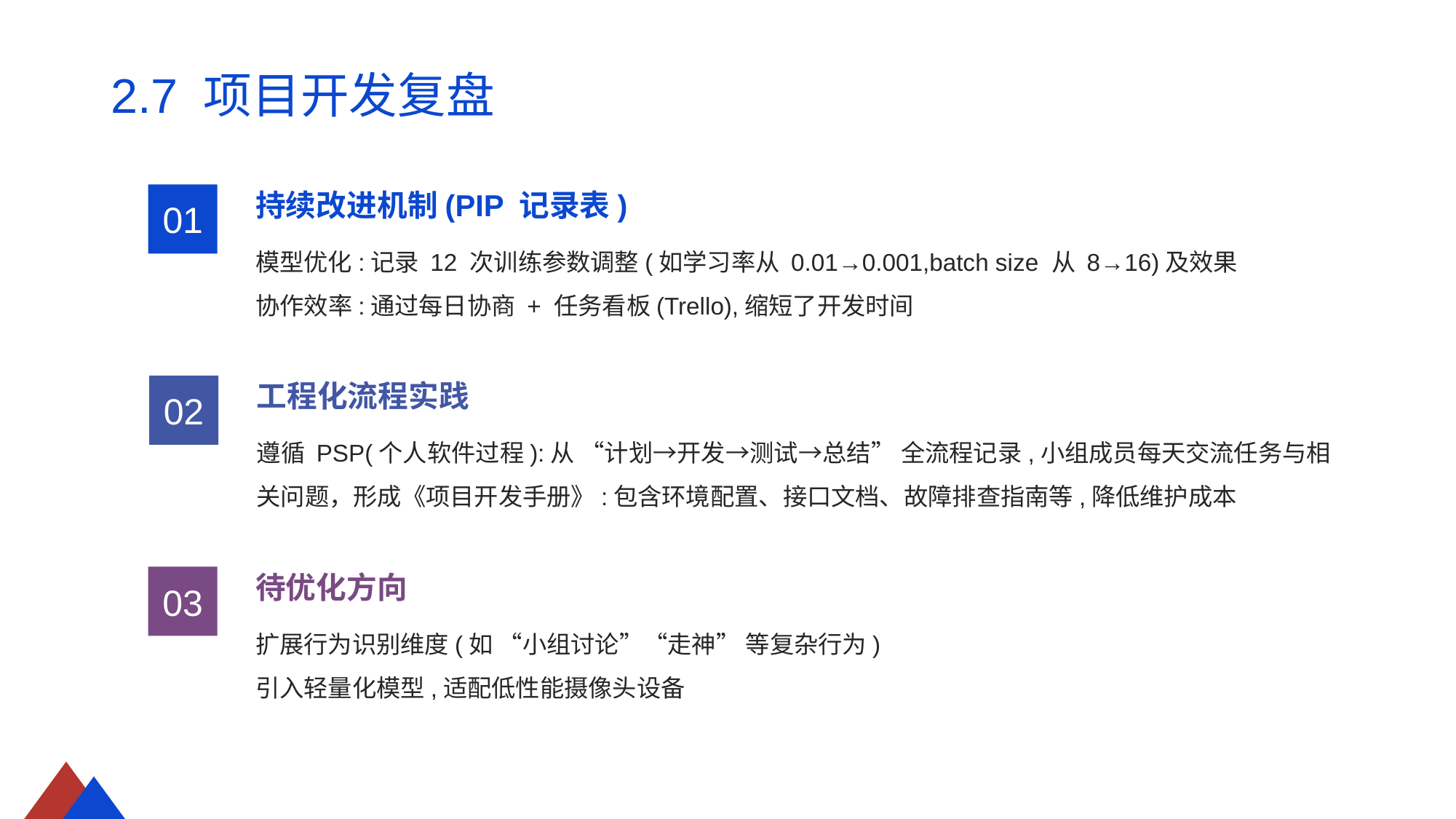

2.7 项目开发复盘
持续改进机制(PIP 记录表)
01
模型优化:记录 12 次训练参数调整(如学习率从 0.01→0.001,batch size 从 8→16)及效果
协作效率:通过每日协商 + 任务看板(Trello),缩短了开发时间
工程化流程实践
02
遵循 PSP(个人软件过程):从 “计划→开发→测试→总结” 全流程记录,小组成员每天交流任务与相关问题，形成《项目开发手册》:包含环境配置、接口文档、故障排查指南等,降低维护成本
待优化方向
03
扩展行为识别维度(如 “小组讨论”“走神” 等复杂行为)
引入轻量化模型,适配低性能摄像头设备